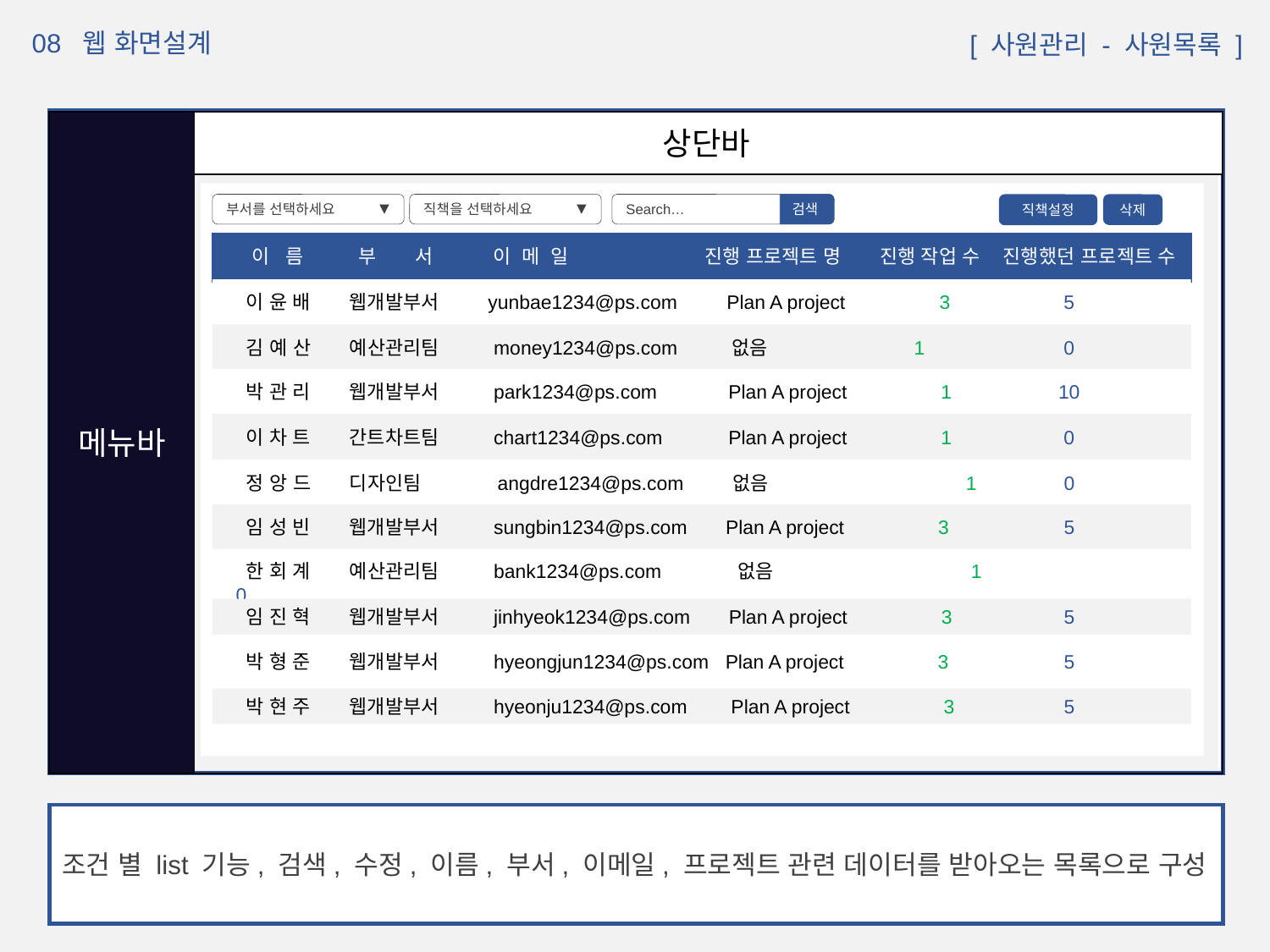

08  웹 화면설계
 [ 사원관리 - 사원목록 ]

               상단바

메뉴바

부서를 선택하세요
직책을 선택하세요
Search…
검색
삭제
직책설정

    이   름          부       서           이  메  일	                  진행 프로젝트 명       진행 작업 수    진행했던 프로젝트 수

   이 윤 배       웹개발부서        yunbae1234@ps.com         Plan A project                 3 	              5

   김 예 산       예산관리팀         money1234@ps.com         없음	         1 	              0

   박 관 리       웹개발부서         park1234@ps.com             Plan A project                 1 	             10

   이 차 트       간트차트팀         chart1234@ps.com            Plan A project                 1 	              0

   정 앙 드       디자인팀             angdre1234@ps.com        없음                                   1 	              0

   임 성 빈       웹개발부서         sungbin1234@ps.com       Plan A project                 3 	              5

   한 회 계       예산관리팀         bank1234@ps.com             없음                                   1 	              0

   임 진 혁       웹개발부서         jinhyeok1234@ps.com       Plan A project                 3 	              5

   박 형 준       웹개발부서         hyeongjun1234@ps.com   Plan A project                 3 	              5

   박 현 주       웹개발부서         hyeonju1234@ps.com        Plan A project                 3 	              5
조건 별 list 기능, 검색, 수정, 이름, 부서, 이메일, 프로젝트 관련 데이터를 받아오는 목록으로 구성